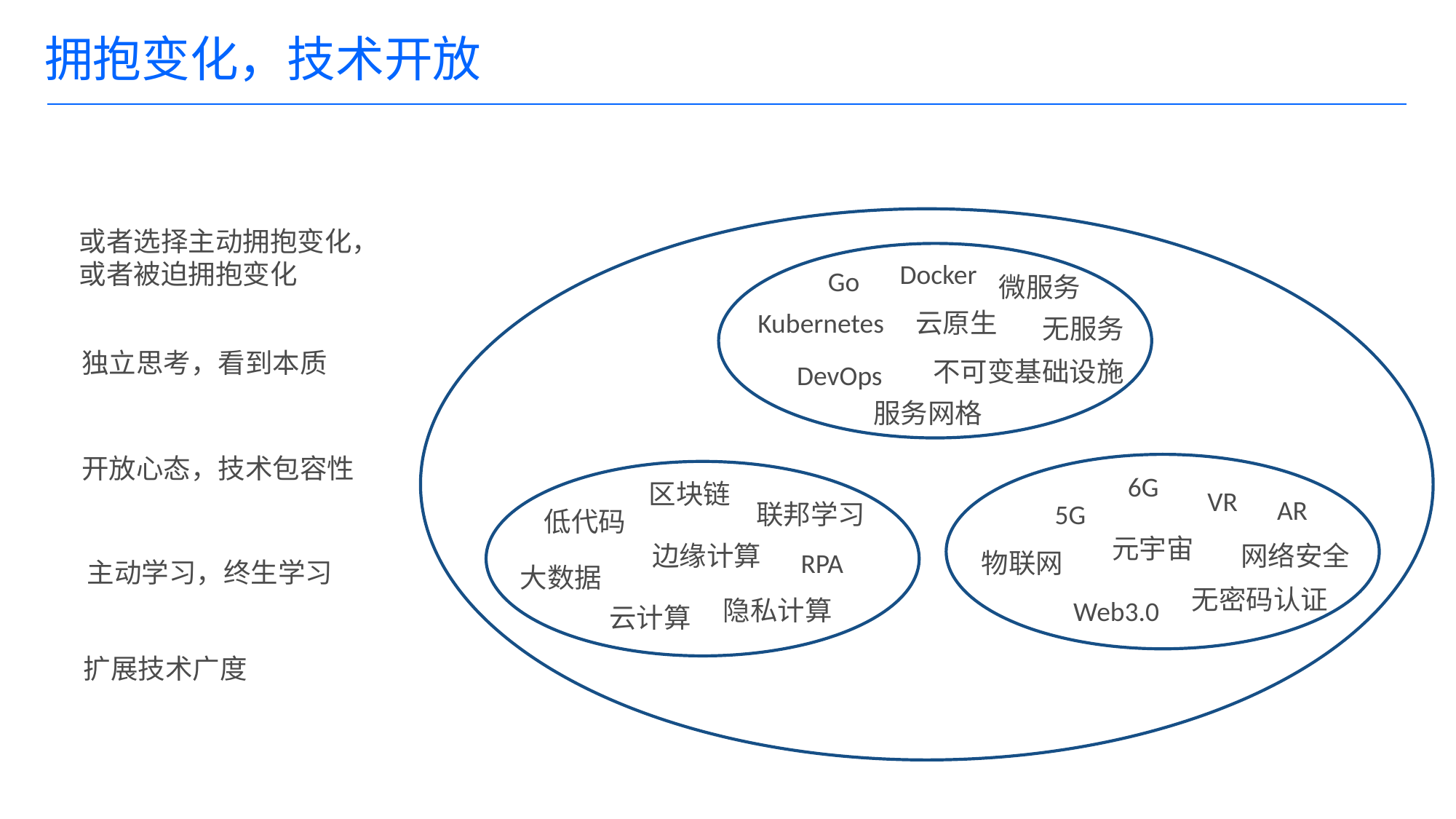

# 拥抱变化，技术开放

或者选择主动拥抱变化，
或者被迫拥抱变化

Docker
Go
微服务
Kubernetes
云原生
无服务
独立思考，看到本质
不可变基础设施
DevOps
服务网格
开放心态，技术包容性

6G
区块链
VR
AR
联邦学习
5G
低代码
元宇宙
网络安全
边缘计算
物联网
RPA
主动学习，终生学习
大数据
无密码认证
隐私计算
Web3.0
云计算
扩展技术广度